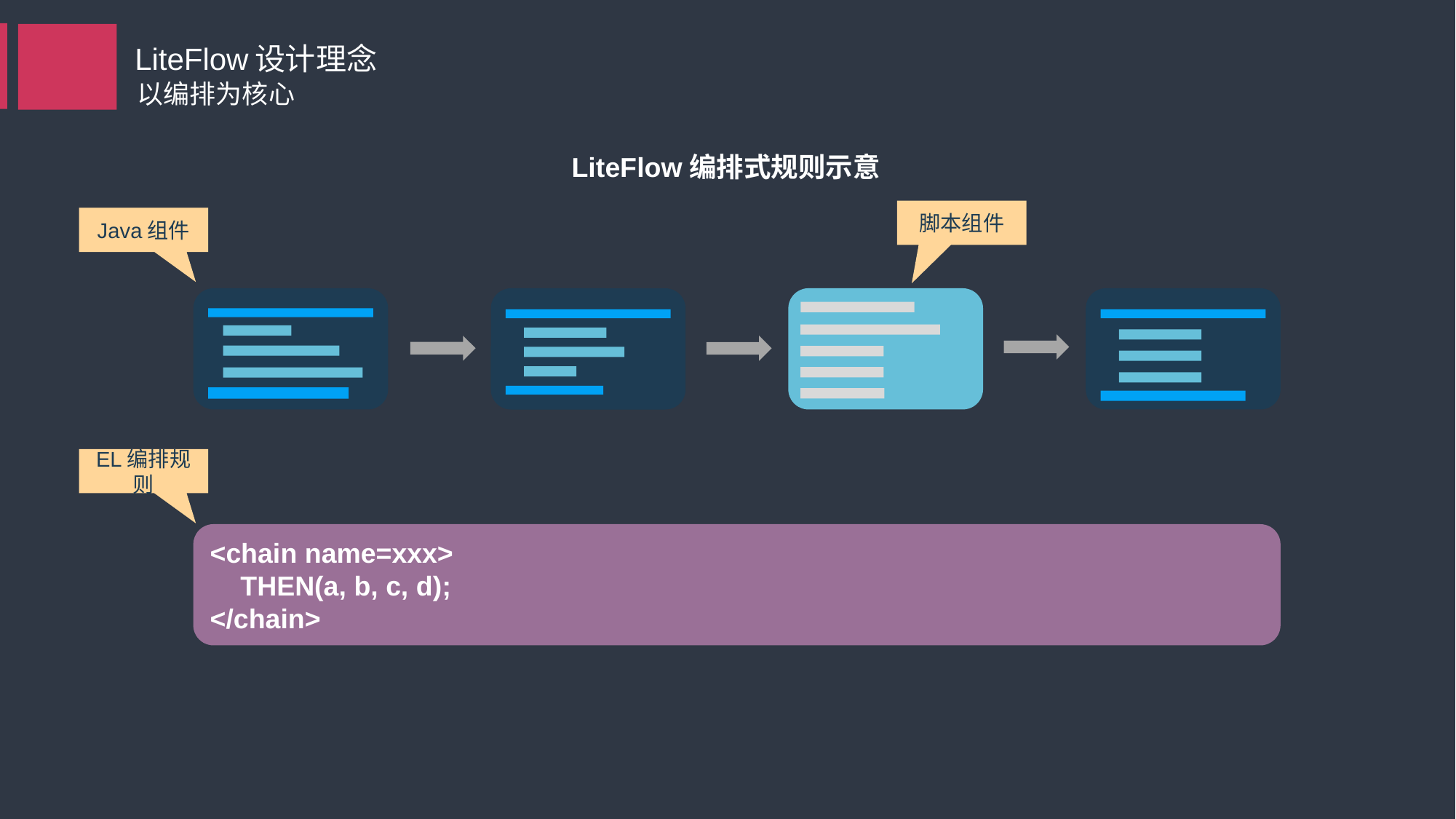

LiteFlow设计理念
以编排为核心
LiteFlow编排式规则示意
脚本组件
Java组件

Python
Aviator
Lua
Js
groovy

QLExpress

EL编排规则
<chain name=xxx>
    THEN(a, b, c, d);
</chain>